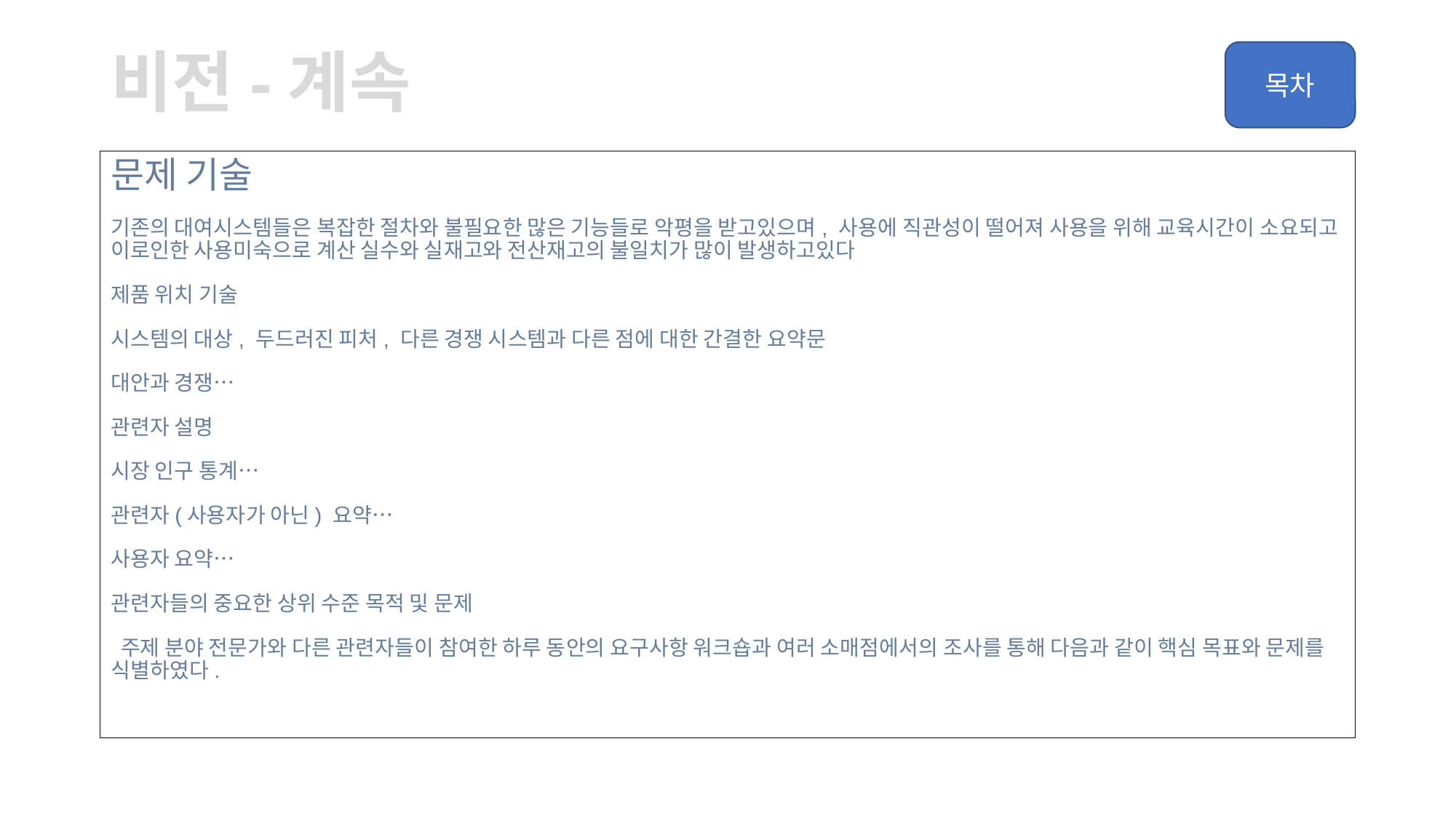

# 비전-계속
문제 기술
기존의 대여시스템들은 복잡한 절차와 불필요한 많은 기능들로 악평을 받고있으며, 사용에 직관성이 떨어져 사용을 위해 교육시간이 소요되고 이로인한 사용미숙으로 계산 실수와 실재고와 전산재고의 불일치가 많이 발생하고있다
제품 위치 기술
시스템의 대상, 두드러진 피처, 다른 경쟁 시스템과 다른 점에 대한 간결한 요약문
대안과 경쟁…
관련자 설명
시장 인구 통계…
관련자(사용자가 아닌) 요약…
사용자 요약…
관련자들의 중요한 상위 수준 목적 및 문제
 주제 분야 전문가와 다른 관련자들이 참여한 하루 동안의 요구사항 워크숍과 여러 소매점에서의 조사를 통해 다음과 같이 핵심 목표와 문제를 식별하였다.